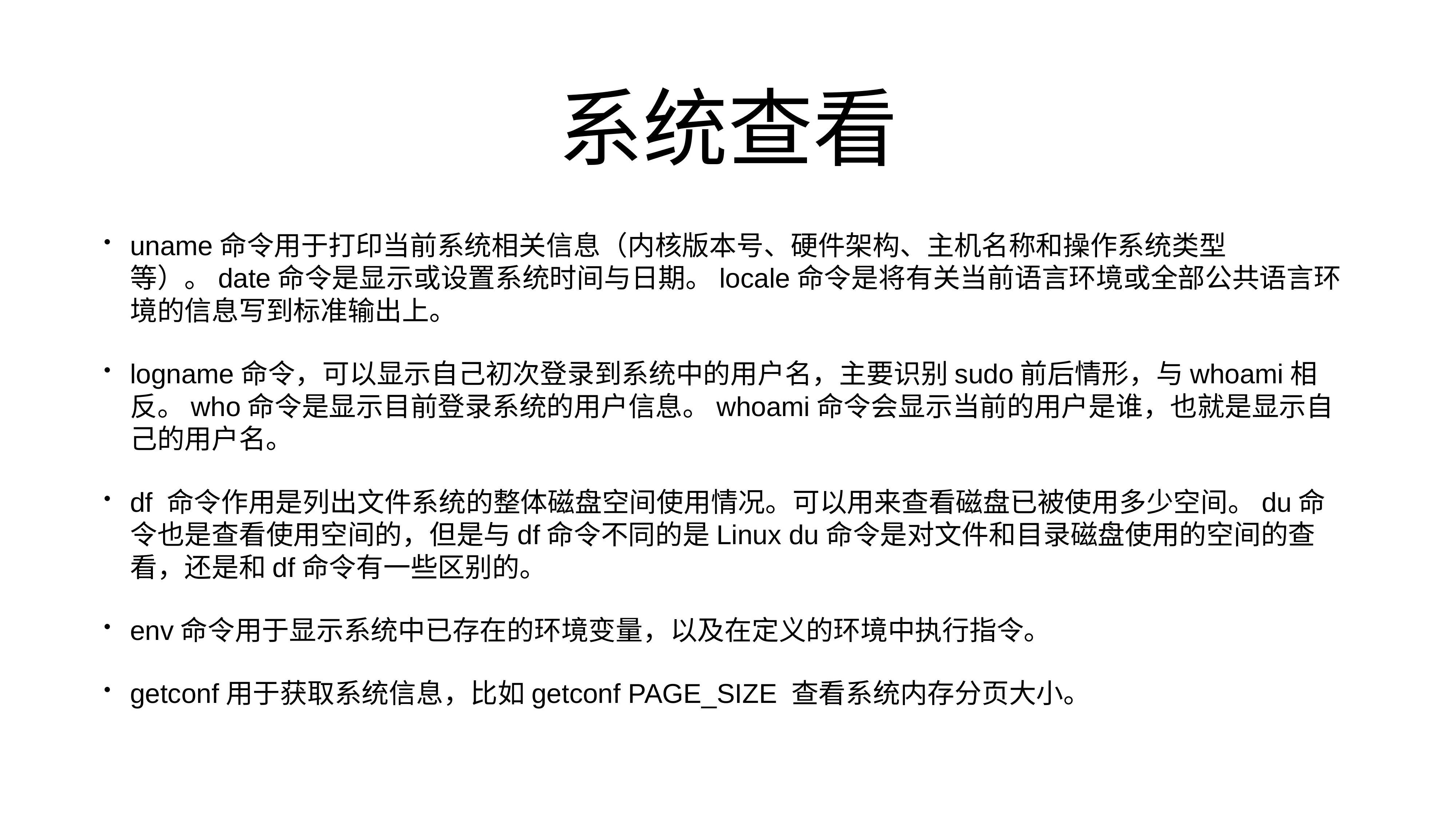

# 系统查看
uname命令用于打印当前系统相关信息（内核版本号、硬件架构、主机名称和操作系统类型等）。date命令是显示或设置系统时间与日期。locale命令是将有关当前语言环境或全部公共语言环境的信息写到标准输出上。
logname命令，可以显示自己初次登录到系统中的用户名，主要识别sudo前后情形，与whoami相反。who命令是显示目前登录系统的用户信息。whoami命令会显示当前的用户是谁，也就是显示自己的用户名。
df 命令作用是列出文件系统的整体磁盘空间使用情况。可以用来查看磁盘已被使用多少空间。du命令也是查看使用空间的，但是与df命令不同的是Linux du命令是对文件和目录磁盘使用的空间的查看，还是和df命令有一些区别的。
env命令用于显示系统中已存在的环境变量，以及在定义的环境中执行指令。
getconf用于获取系统信息，比如getconf PAGE_SIZE 查看系统内存分页大小。